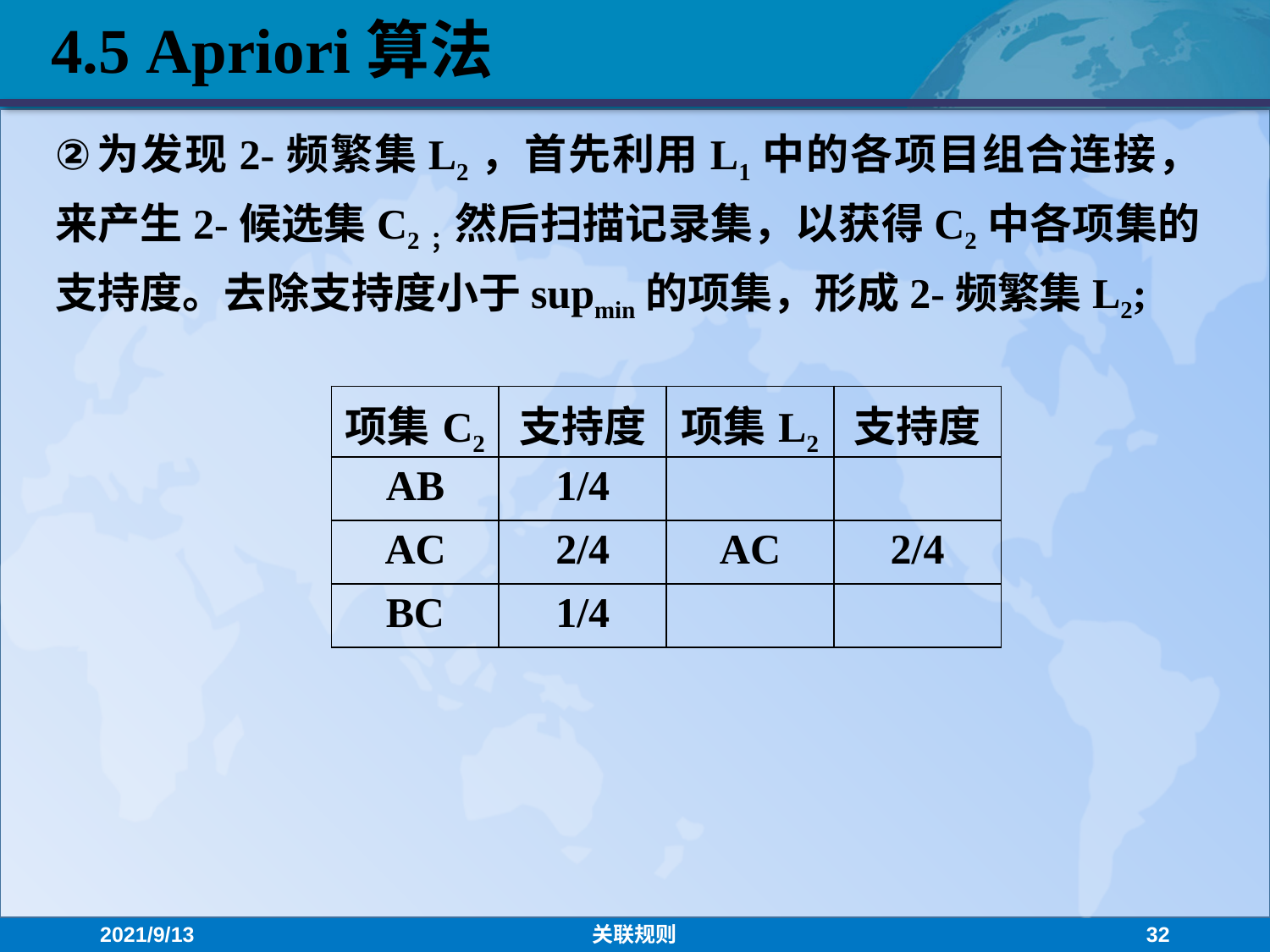

4.5 Apriori算法
为发现2-频繁集L2，首先利用L1中的各项目组合连接，来产生2-候选集C2；然后扫描记录集，以获得C2中各项集的支持度。去除支持度小于supmin的项集，形成2-频繁集L2;
| 项集C2 | 支持度 | 项集L2 | 支持度 |
| --- | --- | --- | --- |
| AB | 1/4 |  |  |
| AC | 2/4 | AC | 2/4 |
| BC | 1/4 |  |  |
2021/9/13
关联规则
32